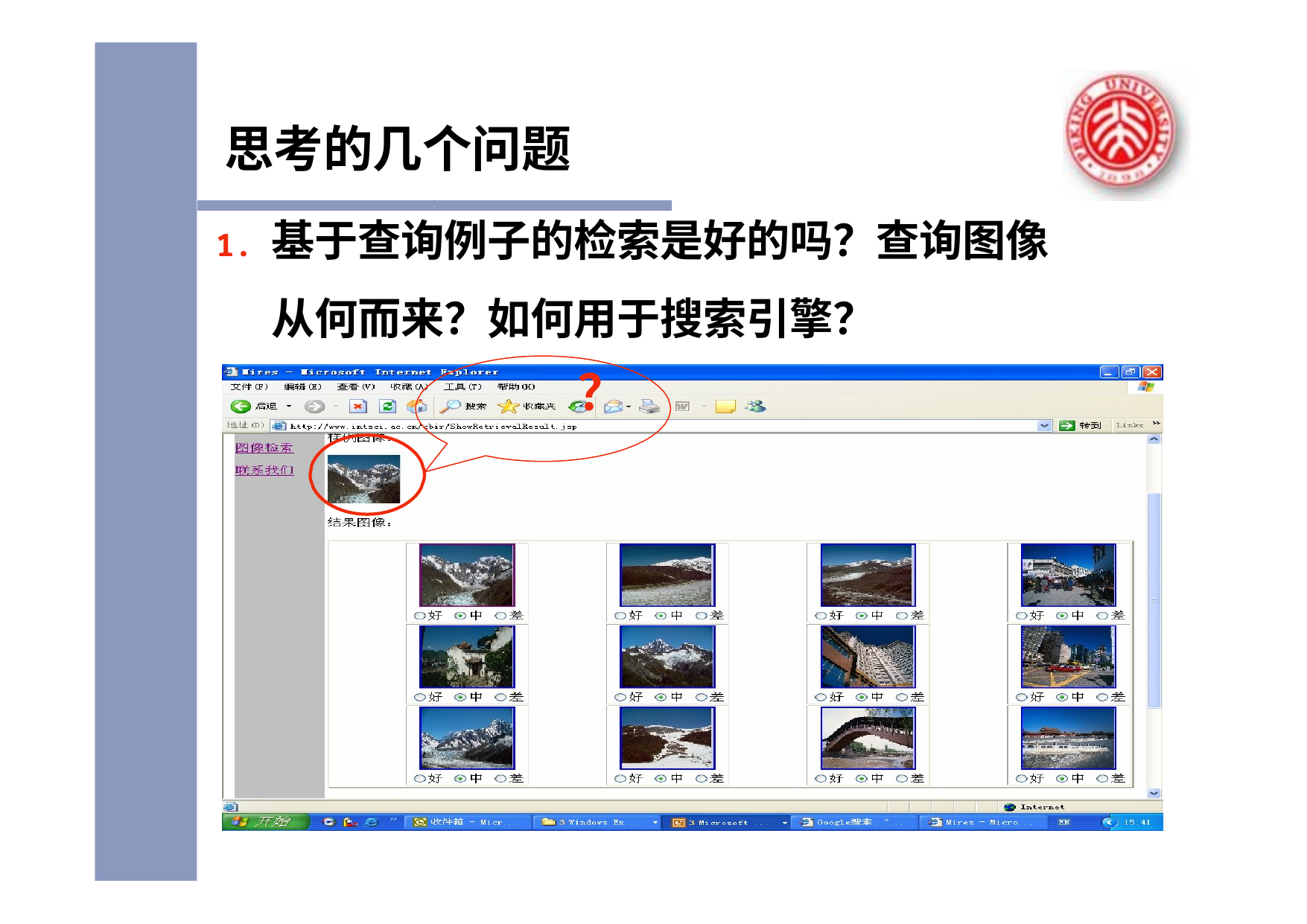

# 思考的几个问题
1.	基于查询例子的检索是好的吗？查询图像 从何而来？如何用于搜索引擎？
？